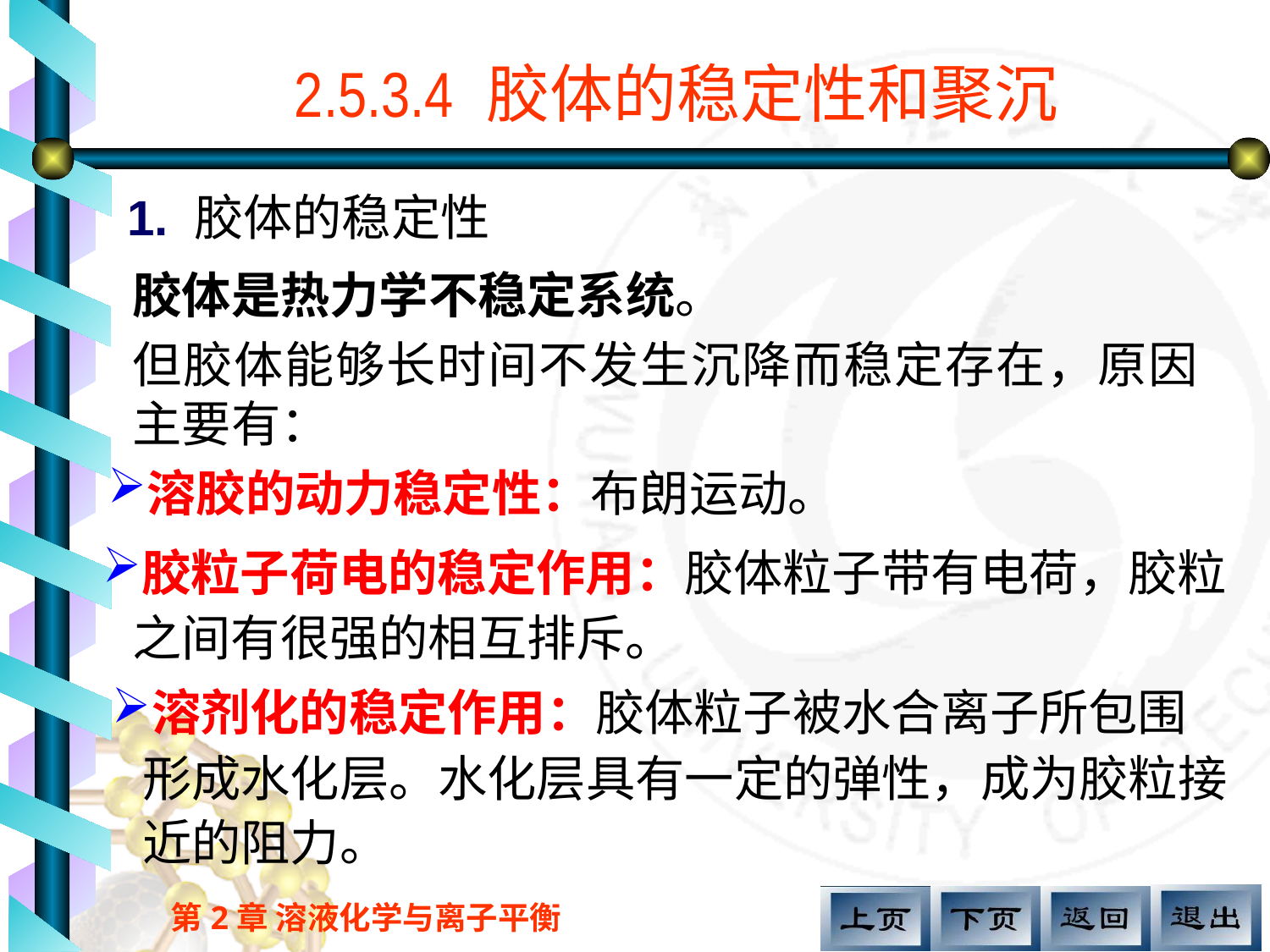

# 2.5.3.4 胶体的稳定性和聚沉
1. 胶体的稳定性
胶体是热力学不稳定系统。
但胶体能够长时间不发生沉降而稳定存在，原因主要有：
溶胶的动力稳定性：布朗运动。
胶粒子荷电的稳定作用：胶体粒子带有电荷，胶粒之间有很强的相互排斥。
溶剂化的稳定作用：胶体粒子被水合离子所包围形成水化层。水化层具有一定的弹性，成为胶粒接近的阻力。